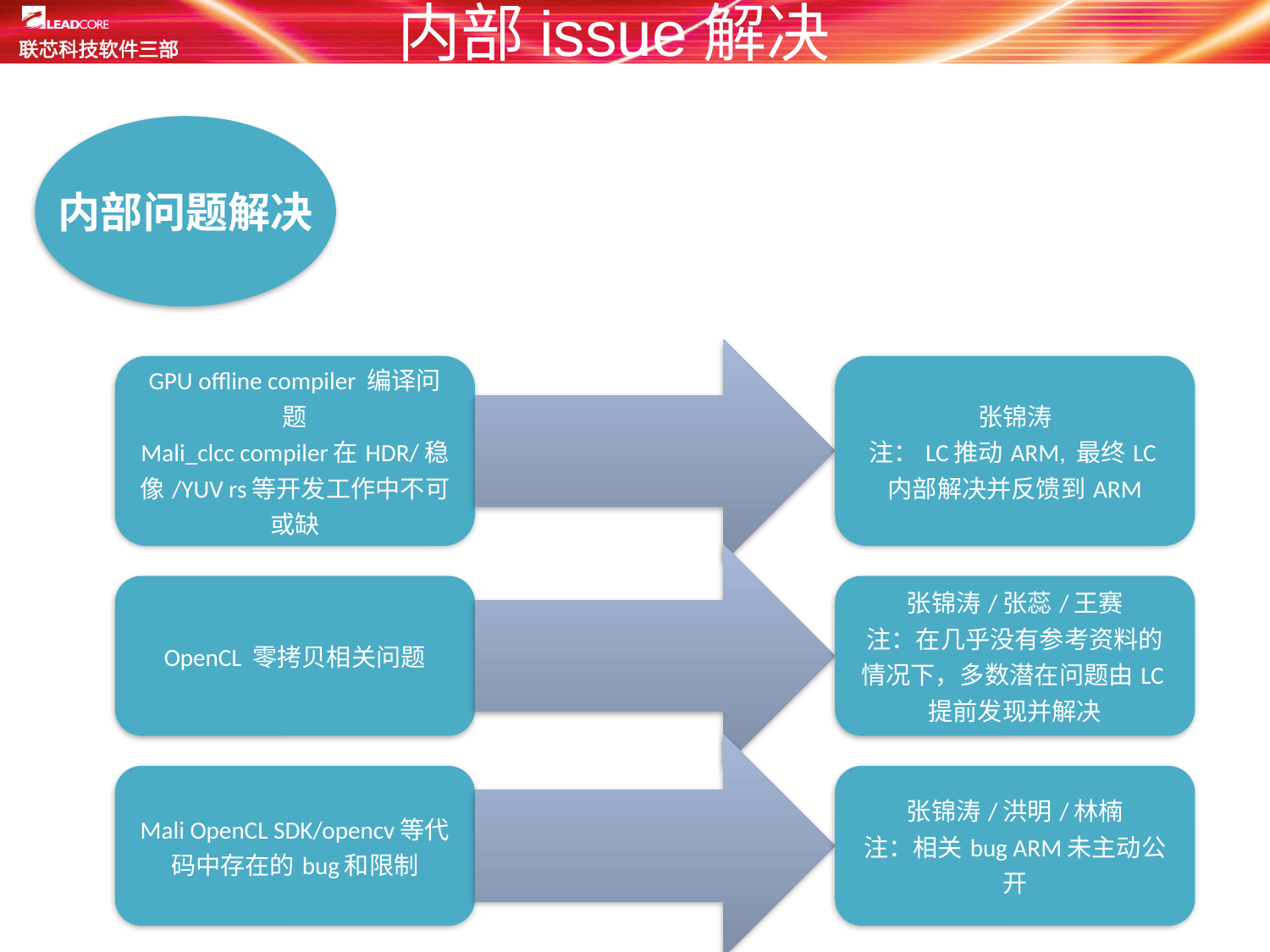

内部issue解决
内部问题解决
GPU offline compiler 编译问题
Mali_clcc compiler在HDR/稳像/YUV rs等开发工作中不可或缺
张锦涛
注：LC推动ARM, 最终LC内部解决并反馈到ARM
OpenCL 零拷贝相关问题
张锦涛/张蕊/王赛
注：在几乎没有参考资料的情况下，多数潜在问题由LC提前发现并解决
Mali OpenCL SDK/opencv等代码中存在的bug和限制
张锦涛/洪明/林楠
注：相关bug ARM未主动公开